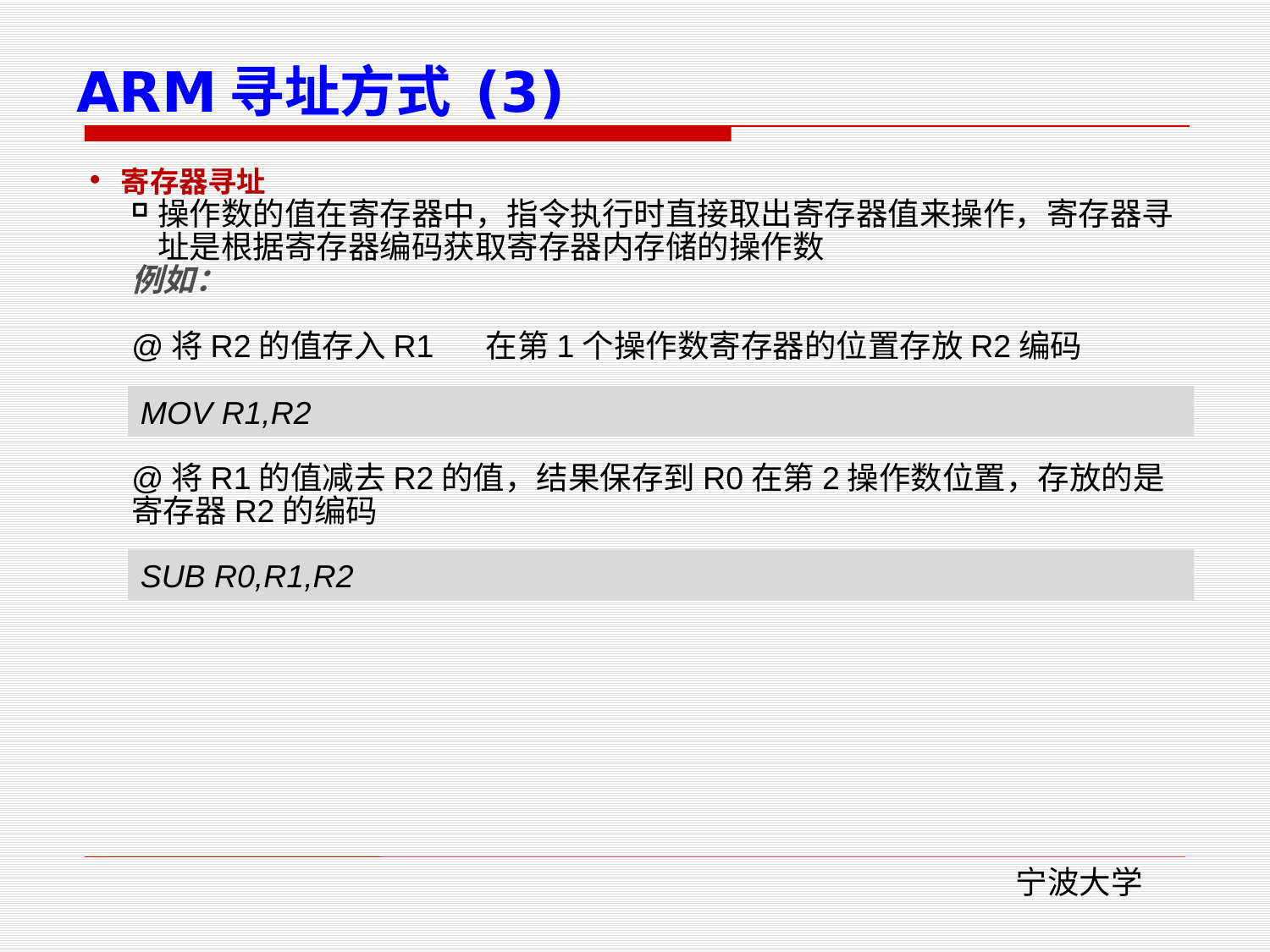

# ARM寻址方式 (3)
寄存器寻址
操作数的值在寄存器中，指令执行时直接取出寄存器值来操作，寄存器寻址是根据寄存器编码获取寄存器内存储的操作数
例如：

@将R2的值存入R1     在第1个操作数寄存器的位置存放R2编码

@将R1的值减去R2的值，结果保存到R0在第2操作数位置，存放的是寄存器R2的编码
MOV R1,R2
SUB R0,R1,R2